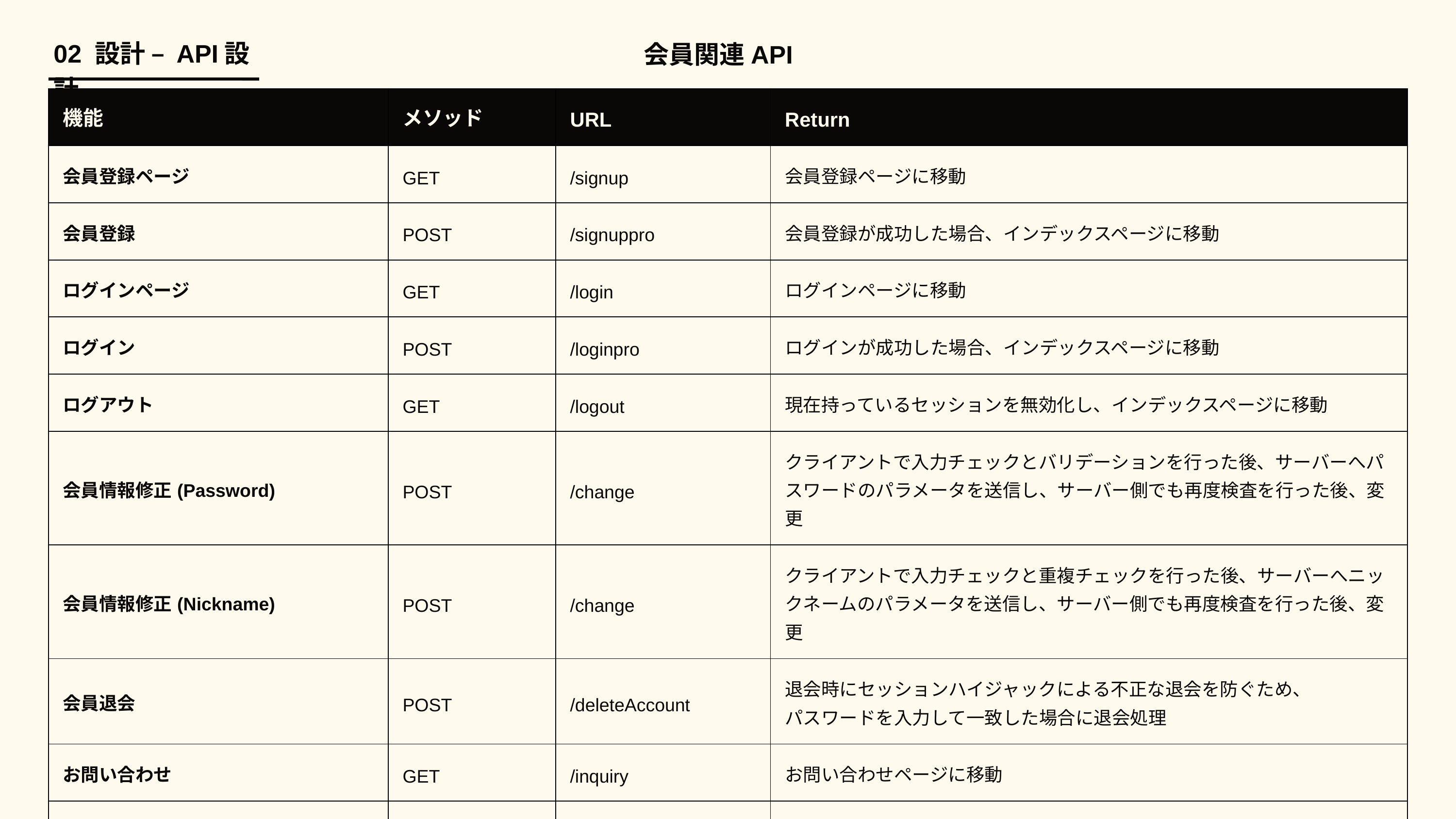

会員関連API
02 設計 – API設計

| 機能 | メソッド | URL | Return |
| --- | --- | --- | --- |
| 会員登録ページ | GET | /signup | 会員登録ページに移動 |
| 会員登録 | POST | /signuppro | 会員登録が成功した場合、インデックスページに移動 |
| ログインページ | GET | /login | ログインページに移動 |
| ログイン | POST | /loginpro | ログインが成功した場合、インデックスページに移動 |
| ログアウト | GET | /logout | 現在持っているセッションを無効化し、インデックスページに移動 |
| 会員情報修正(Password) | POST | /change | クライアントで入力チェックとバリデーションを行った後、サーバーへパスワードのパラメータを送信し、サーバー側でも再度検査を行った後、変更 |
| 会員情報修正(Nickname) | POST | /change | クライアントで入力チェックと重複チェックを行った後、サーバーへニックネームのパラメータを送信し、サーバー側でも再度検査を行った後、変更 |
| 会員退会 | POST | /deleteAccount | 退会時にセッションハイジャックによる不正な退会を防ぐため、 パスワードを入力して一致した場合に退会処理 |
| お問い合わせ | GET | /inquiry | お問い合わせページに移動 |
| ID/パスワード検索 | GET | /help | ID/パスワード検索ページに移動 |